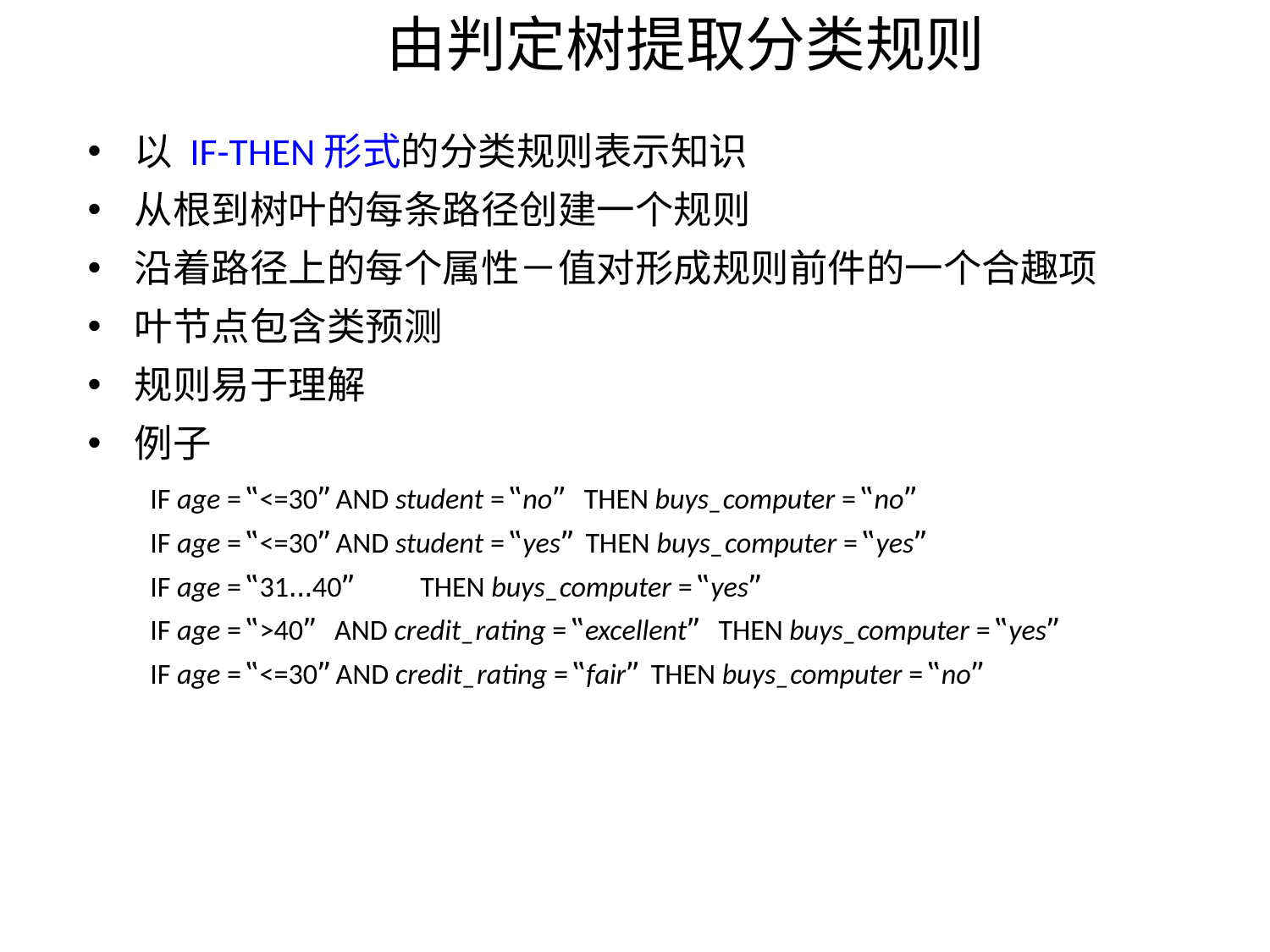

由判定树提取分类规则
以 IF-THEN形式的分类规则表示知识
从根到树叶的每条路径创建一个规则
沿着路径上的每个属性－值对形成规则前件的一个合趣项
叶节点包含类预测
规则易于理解
例子
IF age = “<=30” AND student = “no”   THEN buys_computer = “no”
IF age = “<=30” AND student = “yes”  THEN buys_computer = “yes”
IF age = “31…40” 			THEN buys_computer = “yes”
IF age = “>40”   AND credit_rating = “excellent”   THEN buys_computer = “yes”
IF age = “<=30” AND credit_rating = “fair”  THEN buys_computer = “no”